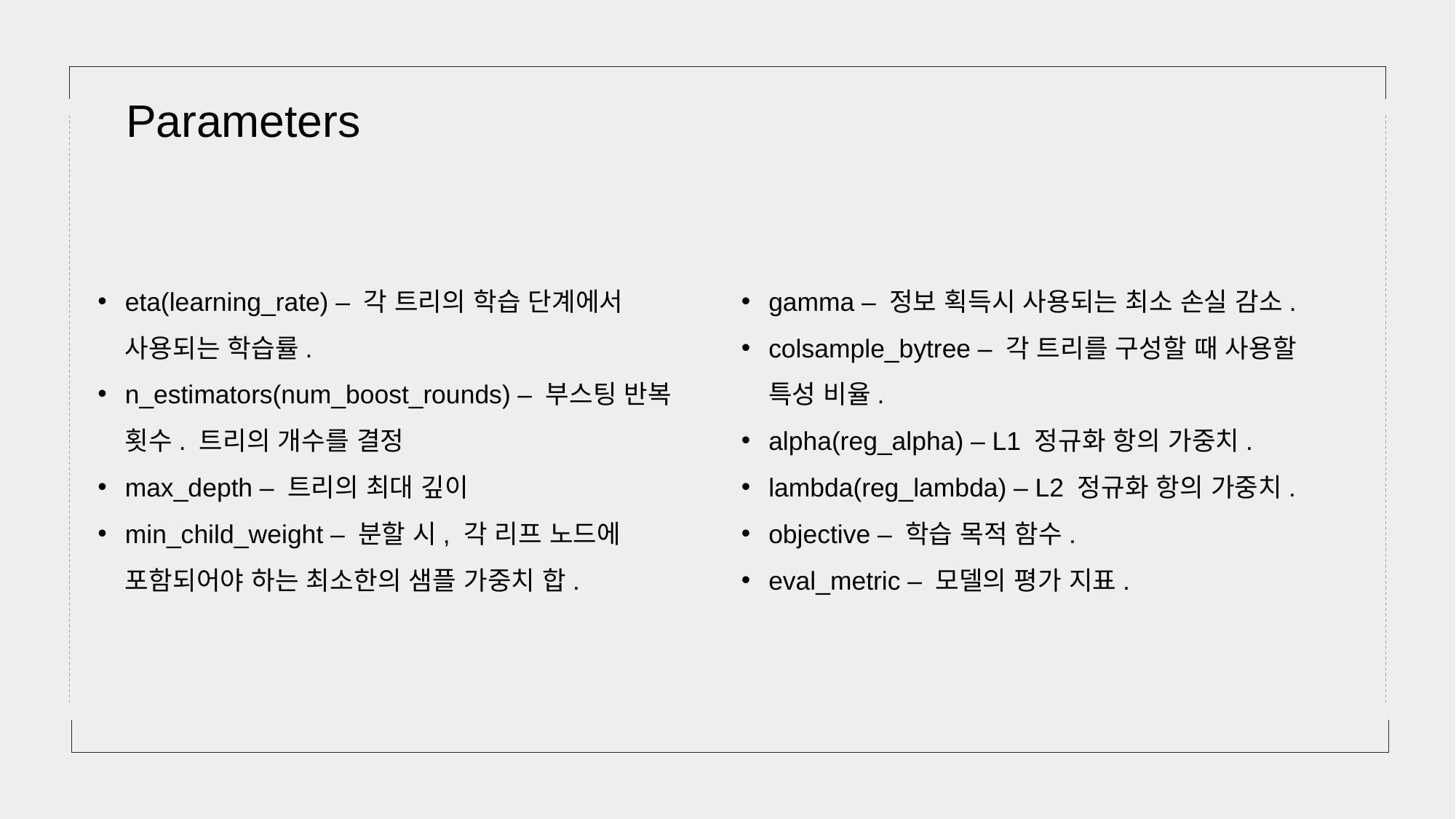

Parameters

eta(learning_rate) – 각 트리의 학습 단계에서 사용되는 학습률.
n_estimators(num_boost_rounds) – 부스팅 반복 횟수. 트리의 개수를 결정
max_depth – 트리의 최대 깊이
min_child_weight – 분할 시, 각 리프 노드에 포함되어야 하는 최소한의 샘플 가중치 합.
gamma – 정보 획득시 사용되는 최소 손실 감소.
colsample_bytree – 각 트리를 구성할 때 사용할 특성 비율.
alpha(reg_alpha) – L1 정규화 항의 가중치.
lambda(reg_lambda) – L2 정규화 항의 가중치.
objective – 학습 목적 함수.
eval_metric – 모델의 평가 지표.